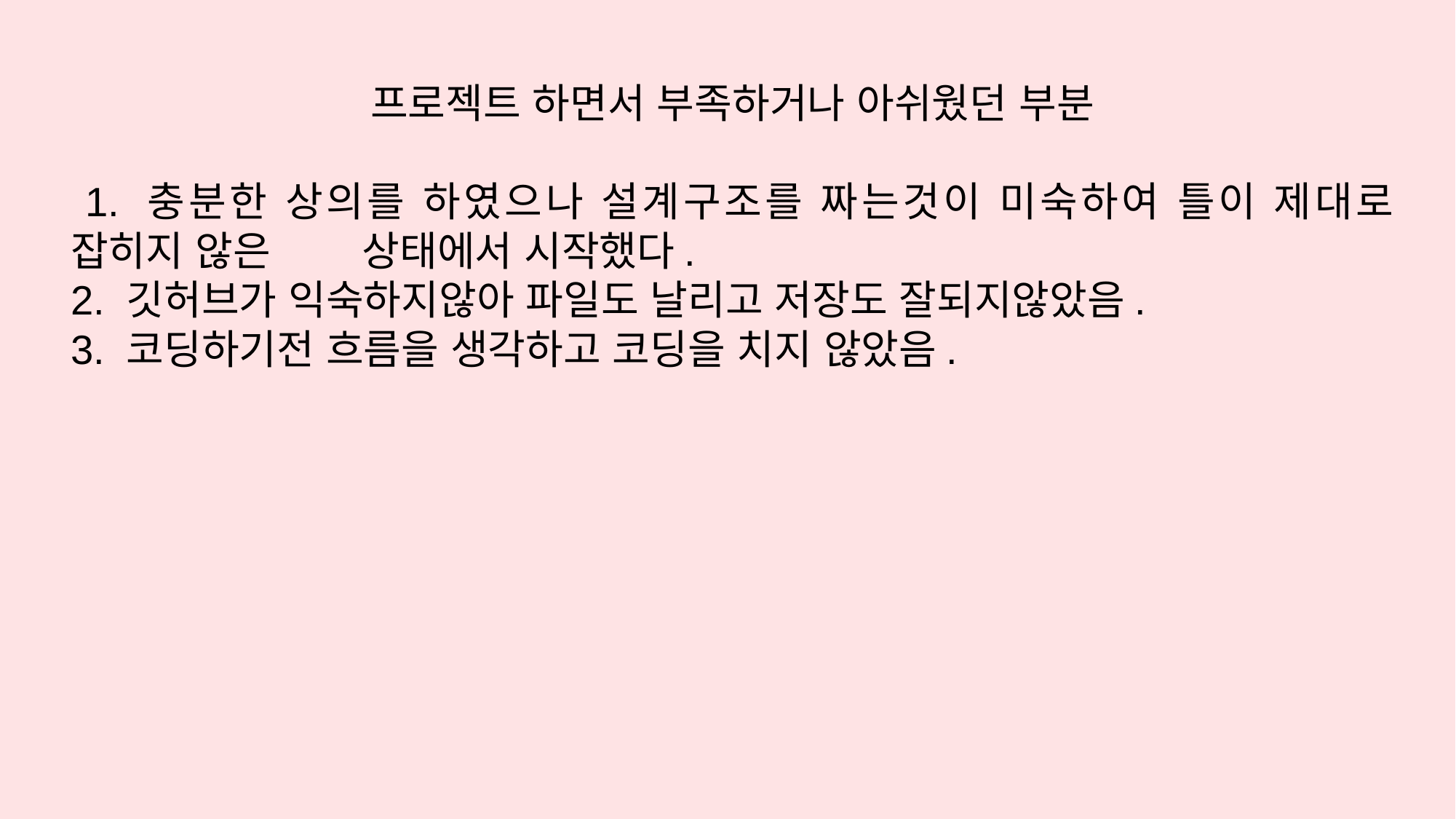

프로젝트 하면서 부족하거나 아쉬웠던 부분

 1. 충분한 상의를 하였으나 설계구조를 짜는것이 미숙하여 틀이 제대로 잡히지 않은        상태에서 시작했다.
2. 깃허브가 익숙하지않아 파일도 날리고 저장도 잘되지않았음.
3. 코딩하기전 흐름을 생각하고 코딩을 치지 않았음.